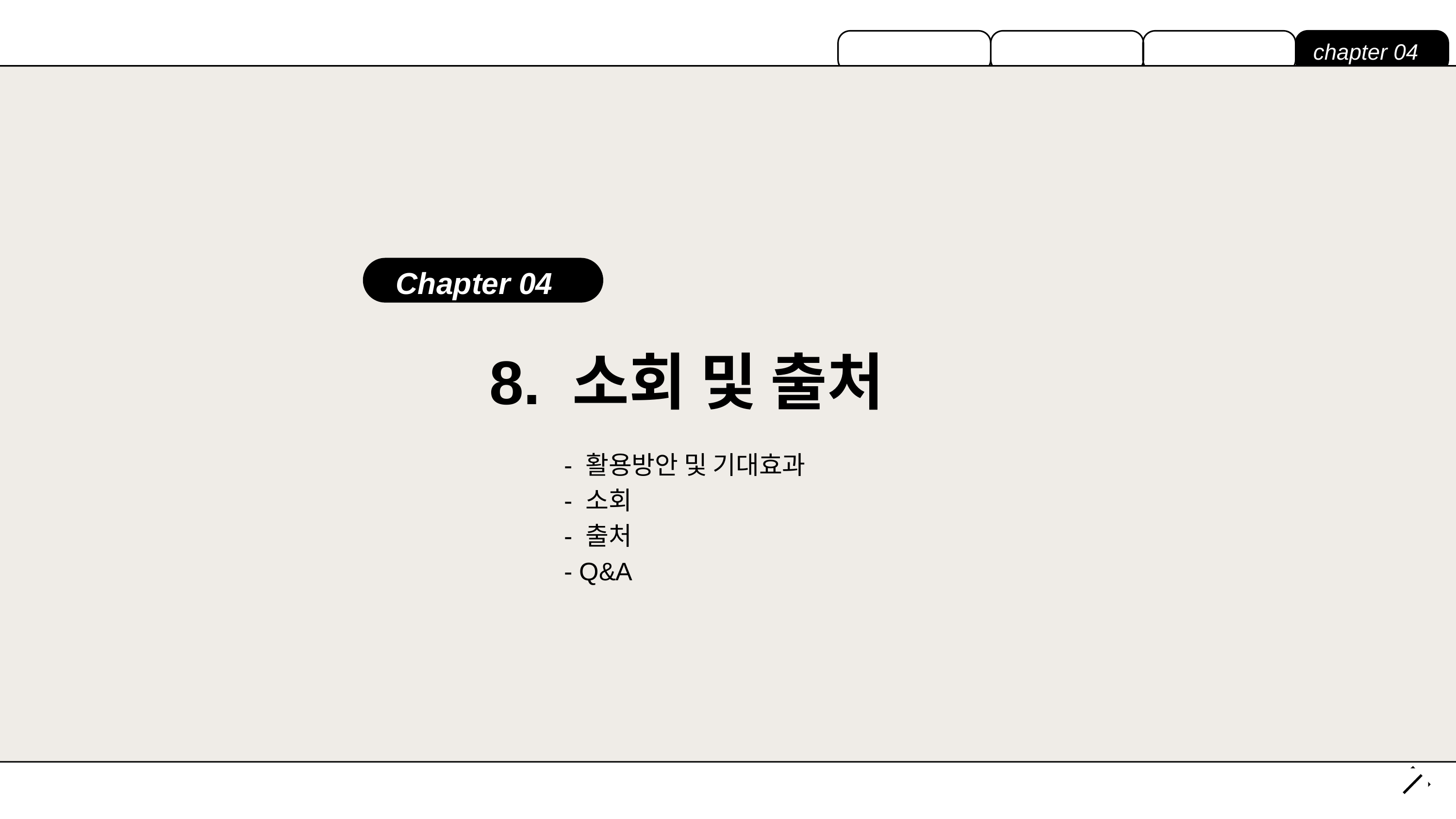

chapter 04

Chapter 04
8. 소회 및 출처
- 활용방안 및 기대효과
- 소회
- 출처
- Q&A